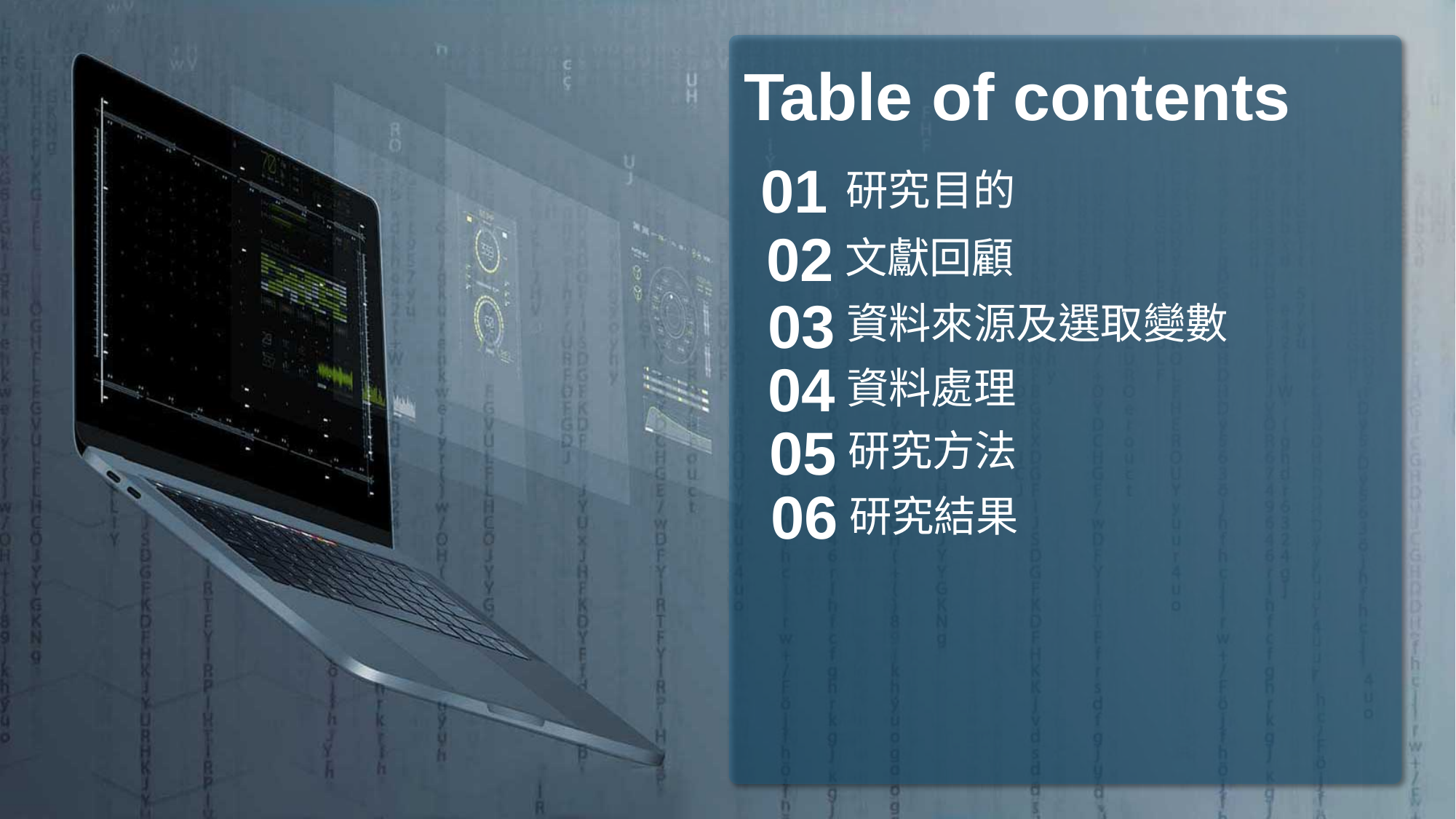

Table of contents
01
研究目的
02
文獻回顧
03
資料來源及選取變數
04
資料處理
05
研究方法
06
研究結果